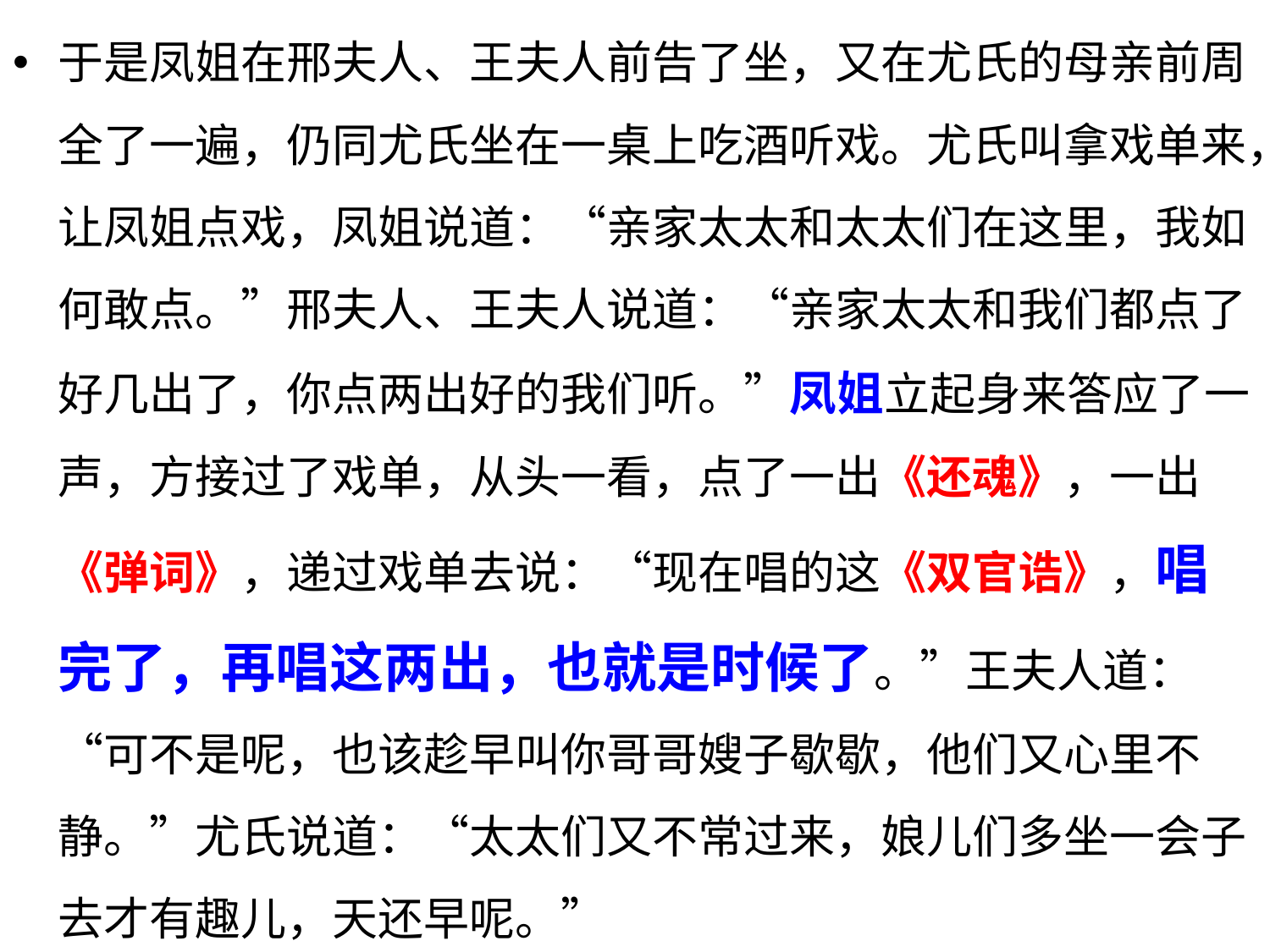

于是凤姐在邢夫人、王夫人前告了坐，又在尤氏的母亲前周全了一遍，仍同尤氏坐在一桌上吃酒听戏。尤氏叫拿戏单来，让凤姐点戏，凤姐说道：“亲家太太和太太们在这里，我如何敢点。”邢夫人、王夫人说道：“亲家太太和我们都点了好几出了，你点两出好的我们听。”凤姐立起身来答应了一声，方接过了戏单，从头一看，点了一出《还魂》，一出《弹词》，递过戏单去说：“现在唱的这《双官诰》，唱完了，再唱这两出，也就是时候了。”王夫人道：“可不是呢，也该趁早叫你哥哥嫂子歇歇，他们又心里不静。”尤氏说道：“太太们又不常过来，娘儿们多坐一会子去才有趣儿，天还早呢。”